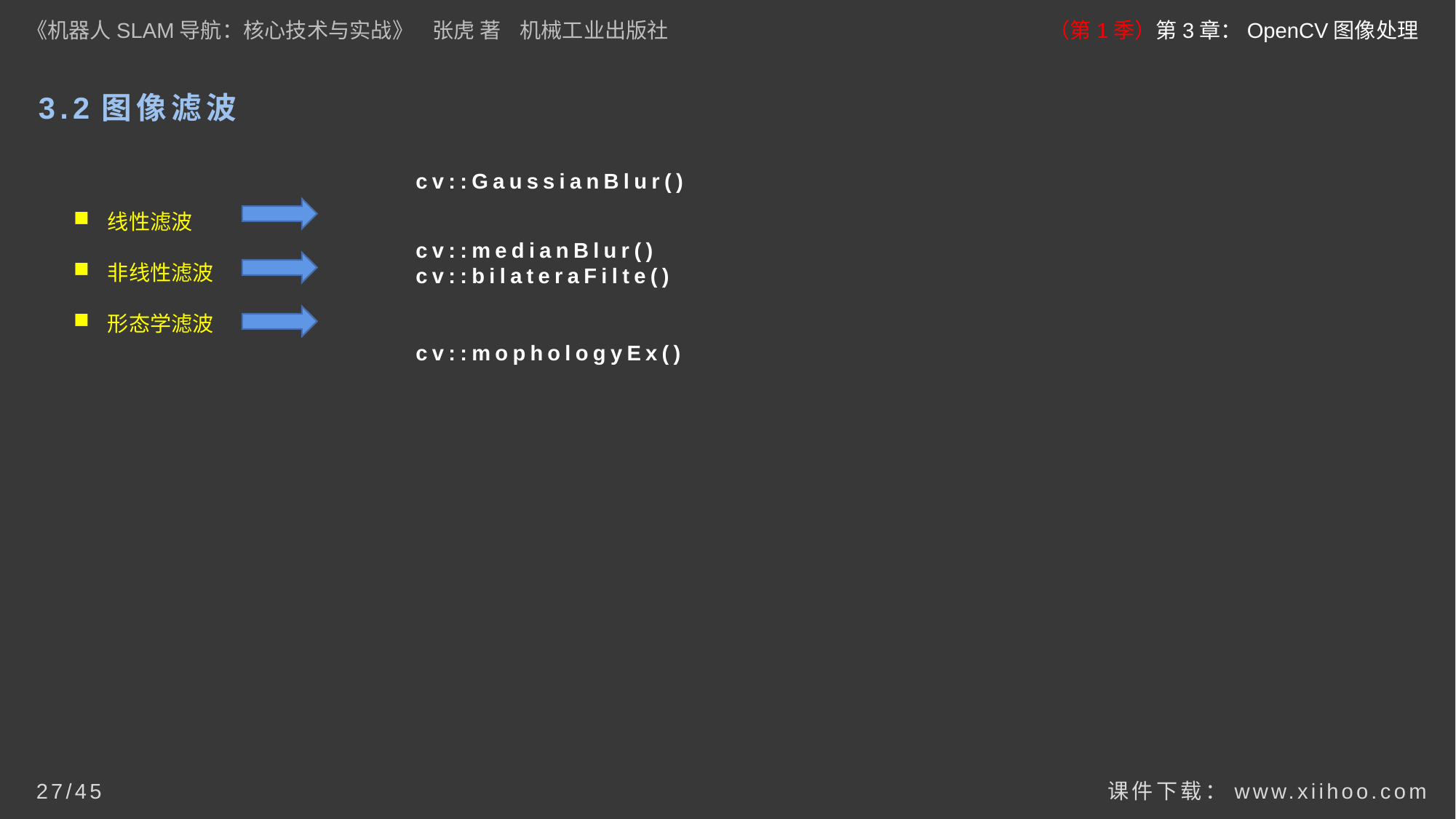

《机器人SLAM导航：核心技术与实战》    张虎 著    机械工业出版社
（第1季）第3章：OpenCV图像处理
# 3.2图像滤波
cv::GaussianBlur()
线性滤波
非线性滤波
形态学滤波

cv::medianBlur()
cv::bilateraFilte()

cv::mophologyEx()
课件下载：www.xiihoo.com
27/45